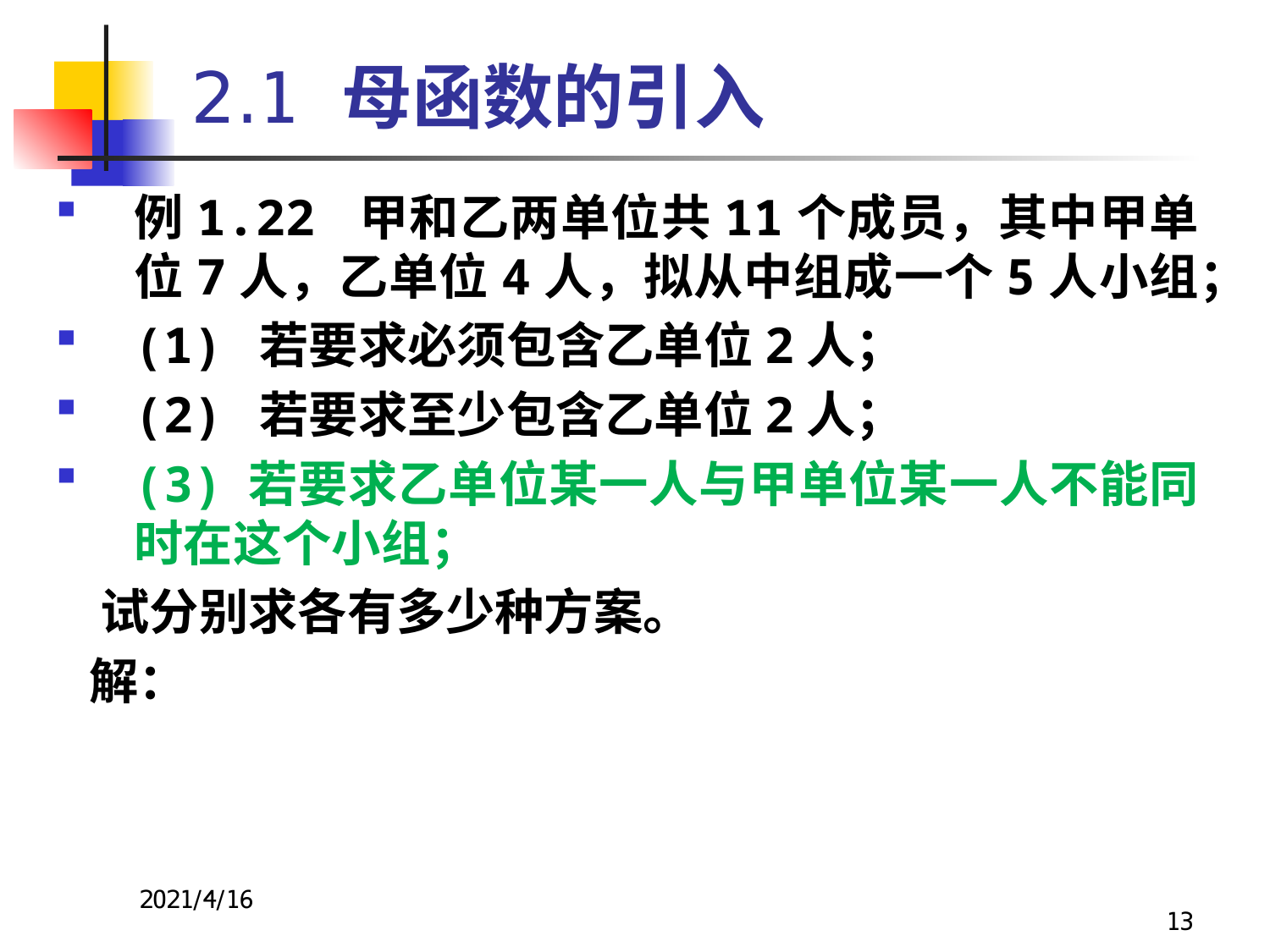

# 2.1 母函数的引入
例1.22 甲和乙两单位共11个成员，其中甲单位7人，乙单位4人，拟从中组成一个5人小组；
(1)  若要求必须包含乙单位2人；
(2)  若要求至少包含乙单位2人；
(3) 若要求乙单位某一人与甲单位某一人不能同时在这个小组；
   试分别求各有多少种方案。
  解：

2021/4/16
13